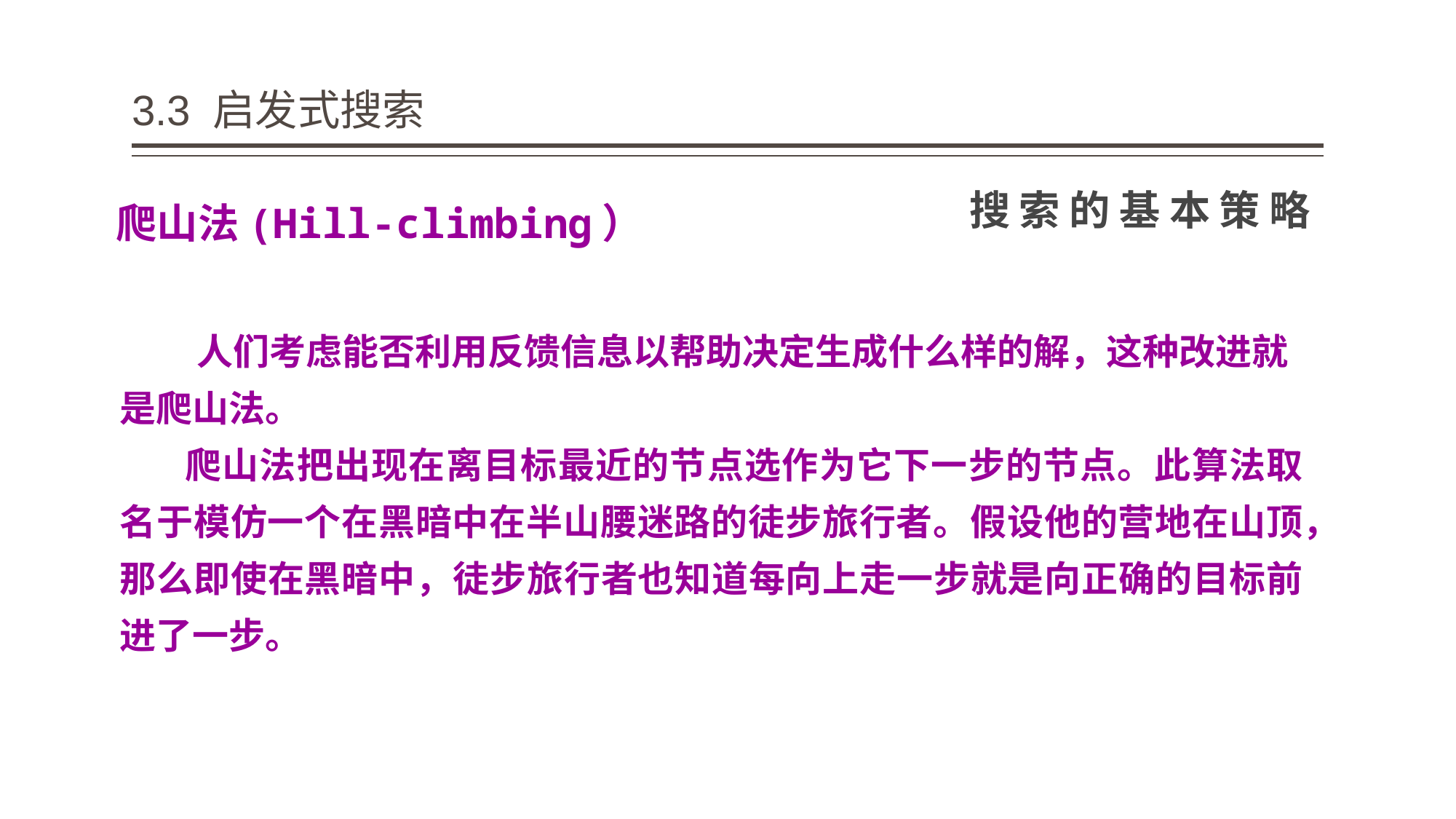

# 3.3 启发式搜索
搜索的基本策略
 爬山法(Hill-climbing）
      人们考虑能否利用反馈信息以帮助决定生成什么样的解，这种改进就是爬山法。
    爬山法把出现在离目标最近的节点选作为它下一步的节点。此算法取名于模仿一个在黑暗中在半山腰迷路的徒步旅行者。假设他的营地在山顶，那么即使在黑暗中，徒步旅行者也知道每向上走一步就是向正确的目标前进了一步。